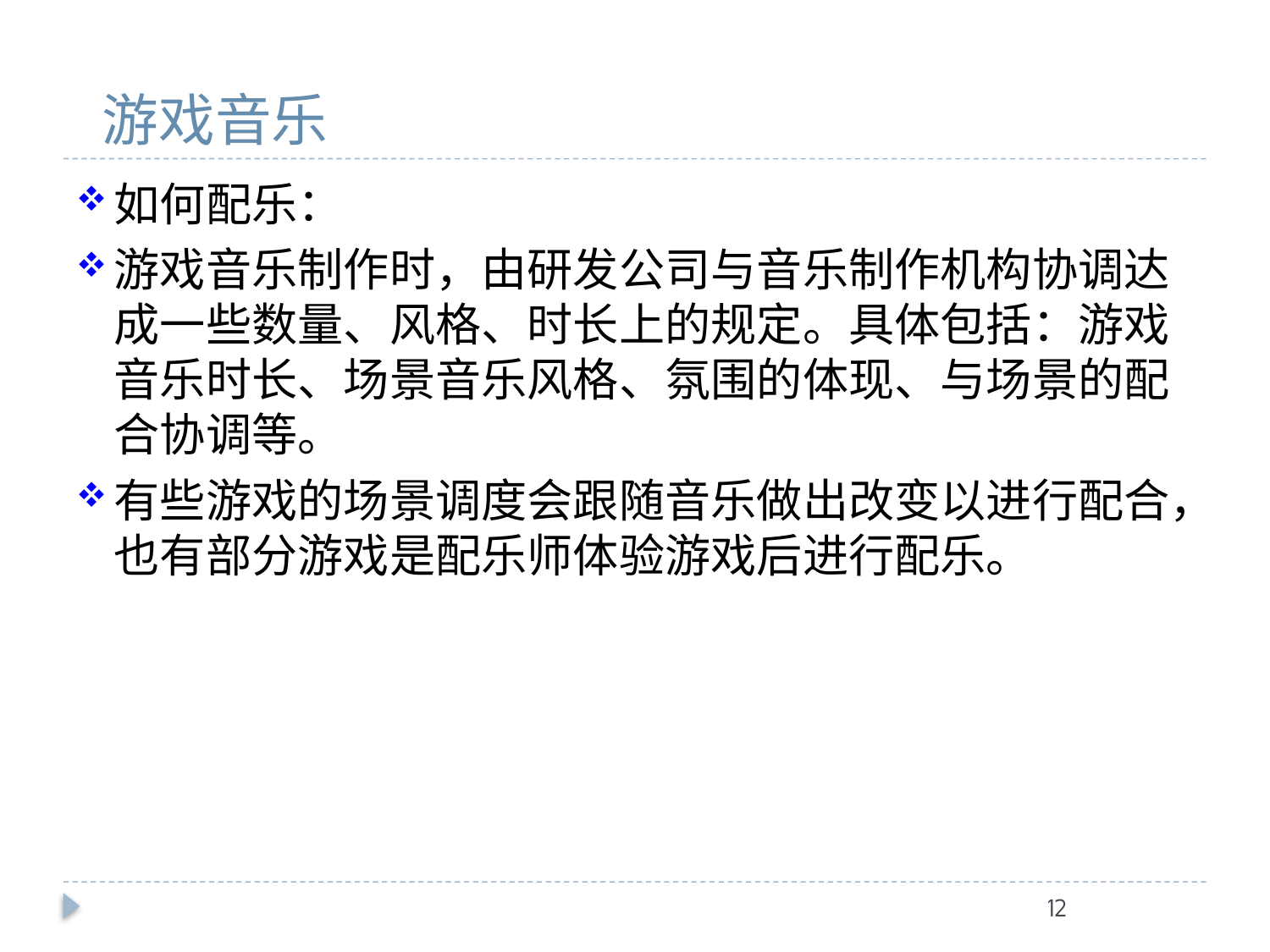

# 游戏音乐
如何配乐：
游戏音乐制作时，由研发公司与音乐制作机构协调达成一些数量、风格、时长上的规定。具体包括：游戏音乐时长、场景音乐风格、氛围的体现、与场景的配合协调等。
有些游戏的场景调度会跟随音乐做出改变以进行配合，也有部分游戏是配乐师体验游戏后进行配乐。
12